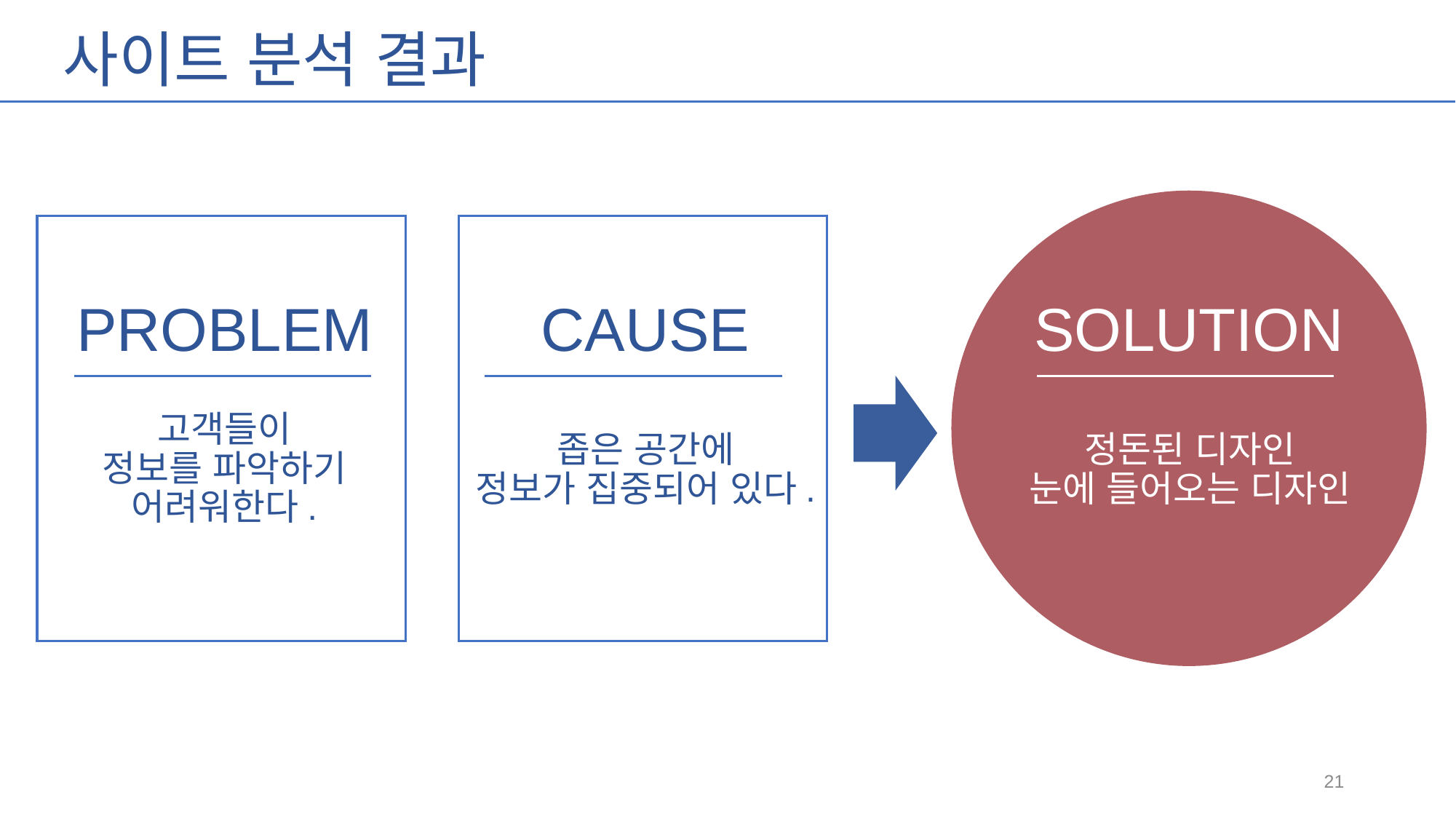

사이트 분석 결과

PROBLEM
CAUSE
SOLUTION

고객들이
정보를 파악하기
어려워한다.
좁은 공간에
정보가 집중되어 있다.
정돈된 디자인
눈에 들어오는 디자인
21